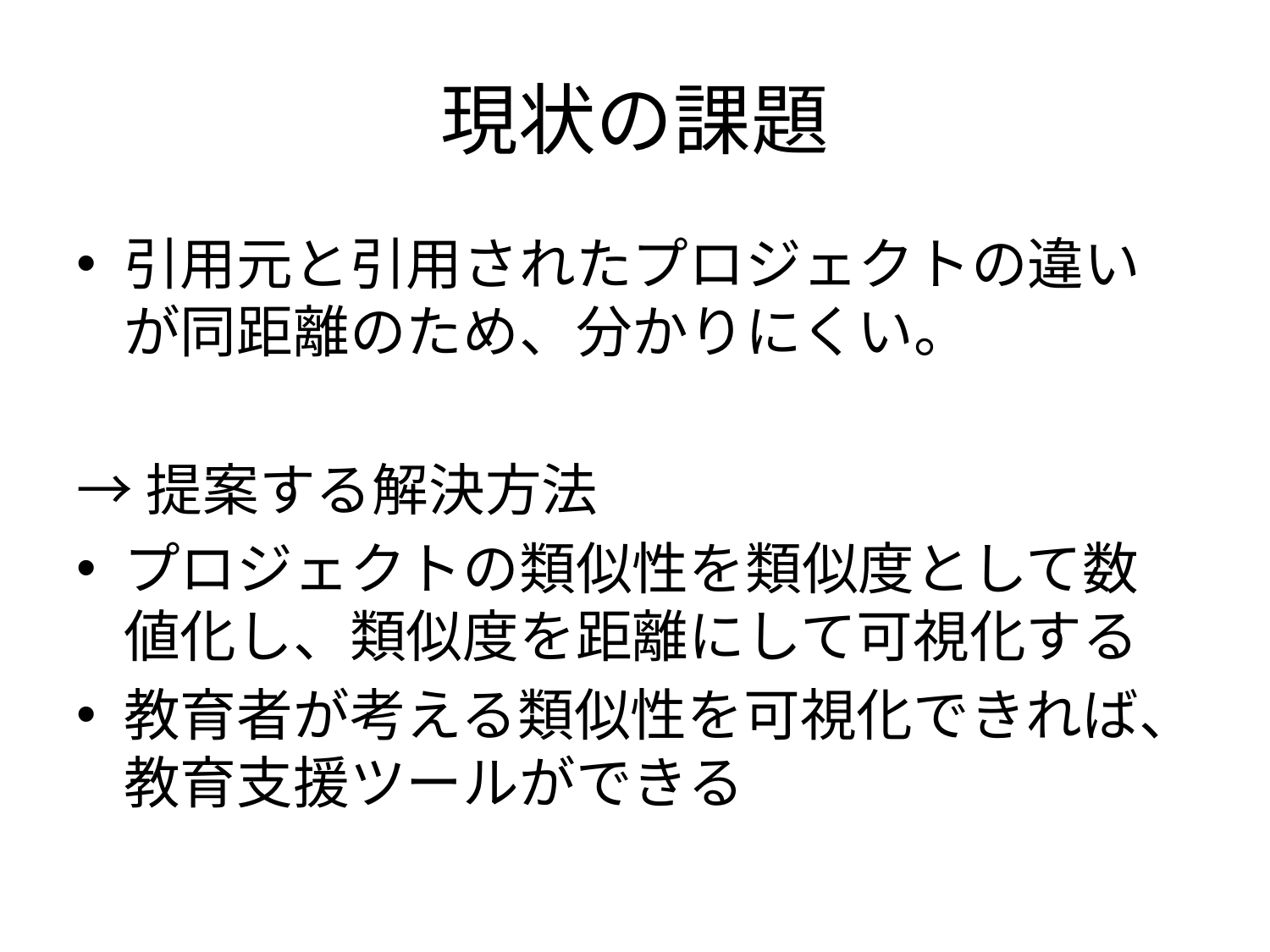

# 現状の課題
引用元と引用されたプロジェクトの違いが同距離のため、分かりにくい。

→提案する解決方法
プロジェクトの類似性を類似度として数値化し、類似度を距離にして可視化する
教育者が考える類似性を可視化できれば、教育支援ツールができる